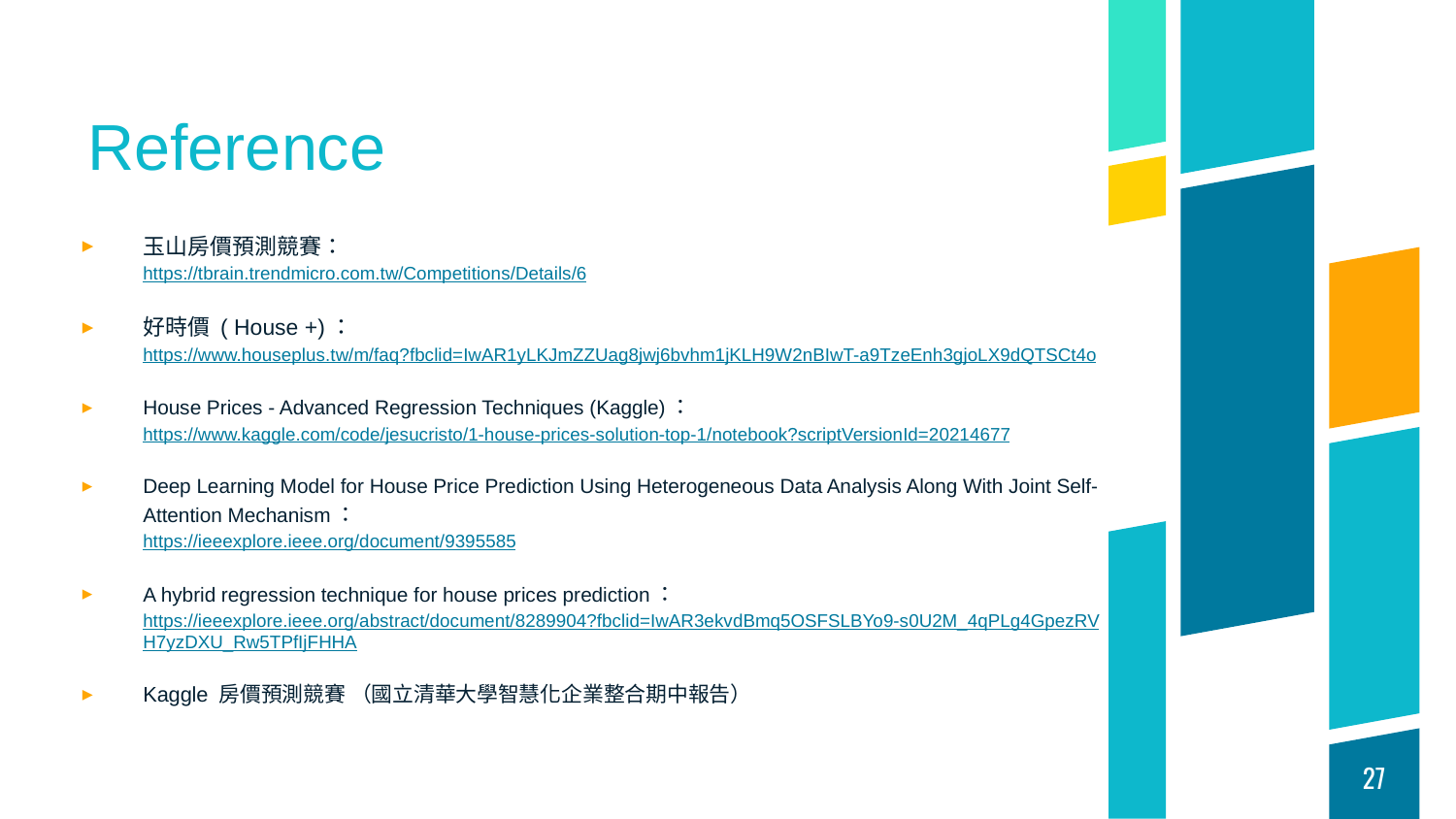

# Reference
玉山房價預測競賽：
https://tbrain.trendmicro.com.tw/Competitions/Details/6

好時價 ( House +)：
https://www.houseplus.tw/m/faq?fbclid=IwAR1yLKJmZZUag8jwj6bvhm1jKLH9W2nBIwT-a9TzeEnh3gjoLX9dQTSCt4o

House Prices - Advanced Regression Techniques (Kaggle)：
https://www.kaggle.com/code/jesucristo/1-house-prices-solution-top-1/notebook?scriptVersionId=20214677

Deep Learning Model for House Price Prediction Using Heterogeneous Data Analysis Along With Joint Self-Attention Mechanism：
https://ieeexplore.ieee.org/document/9395585

A hybrid regression technique for house prices prediction：
https://ieeexplore.ieee.org/abstract/document/8289904?fbclid=IwAR3ekvdBmq5OSFSLBYo9-s0U2M_4qPLg4GpezRVH7yzDXU_Rw5TPfIjFHHA

Kaggle 房價預測競賽 （國立清華大學智慧化企業整合期中報告）

27